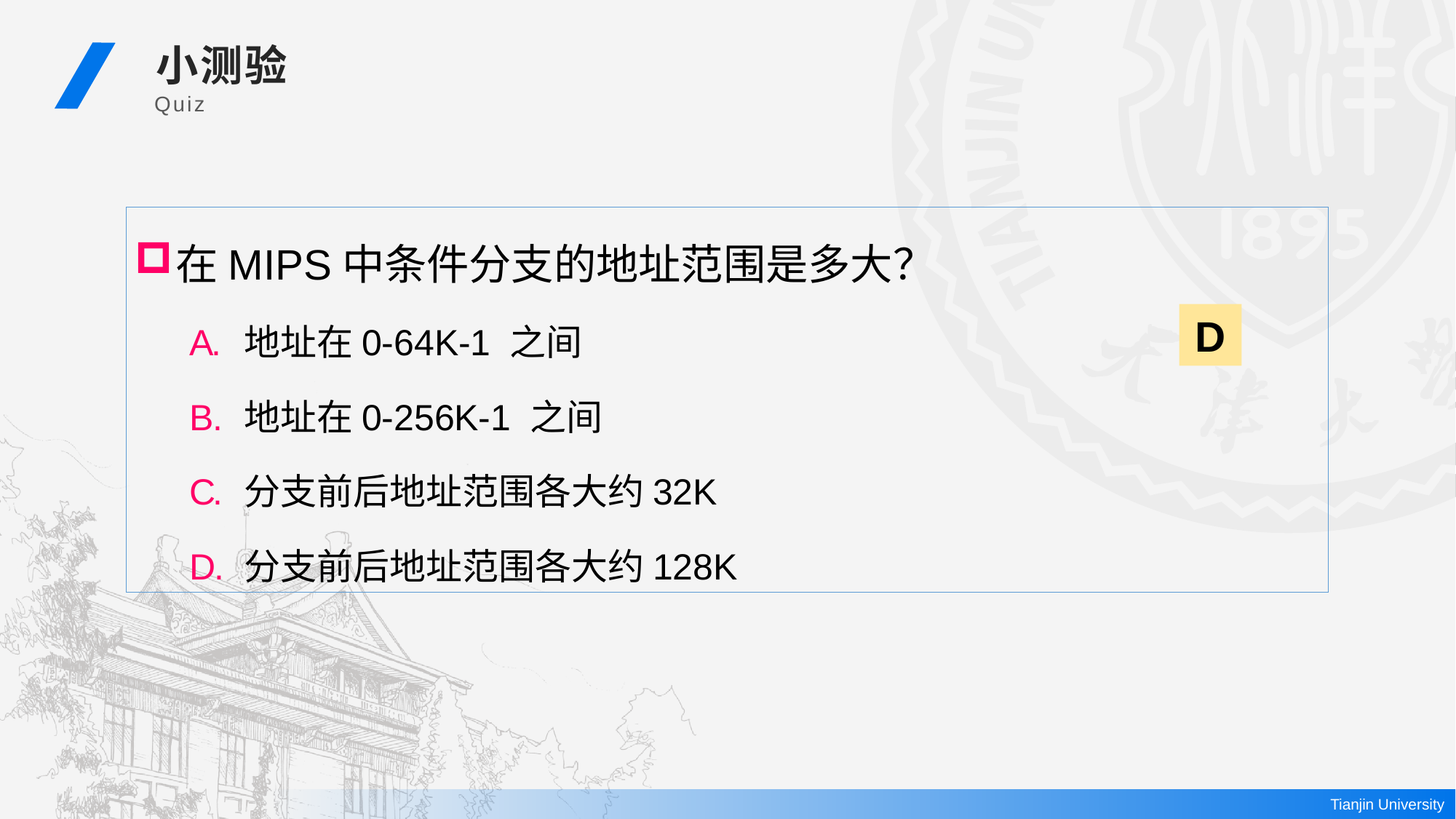

小测验
Quiz
在MIPS中条件分支的地址范围是多大？
地址在0-64K-1 之间
地址在0-256K-1 之间
分支前后地址范围各大约32K
分支前后地址范围各大约128K
D